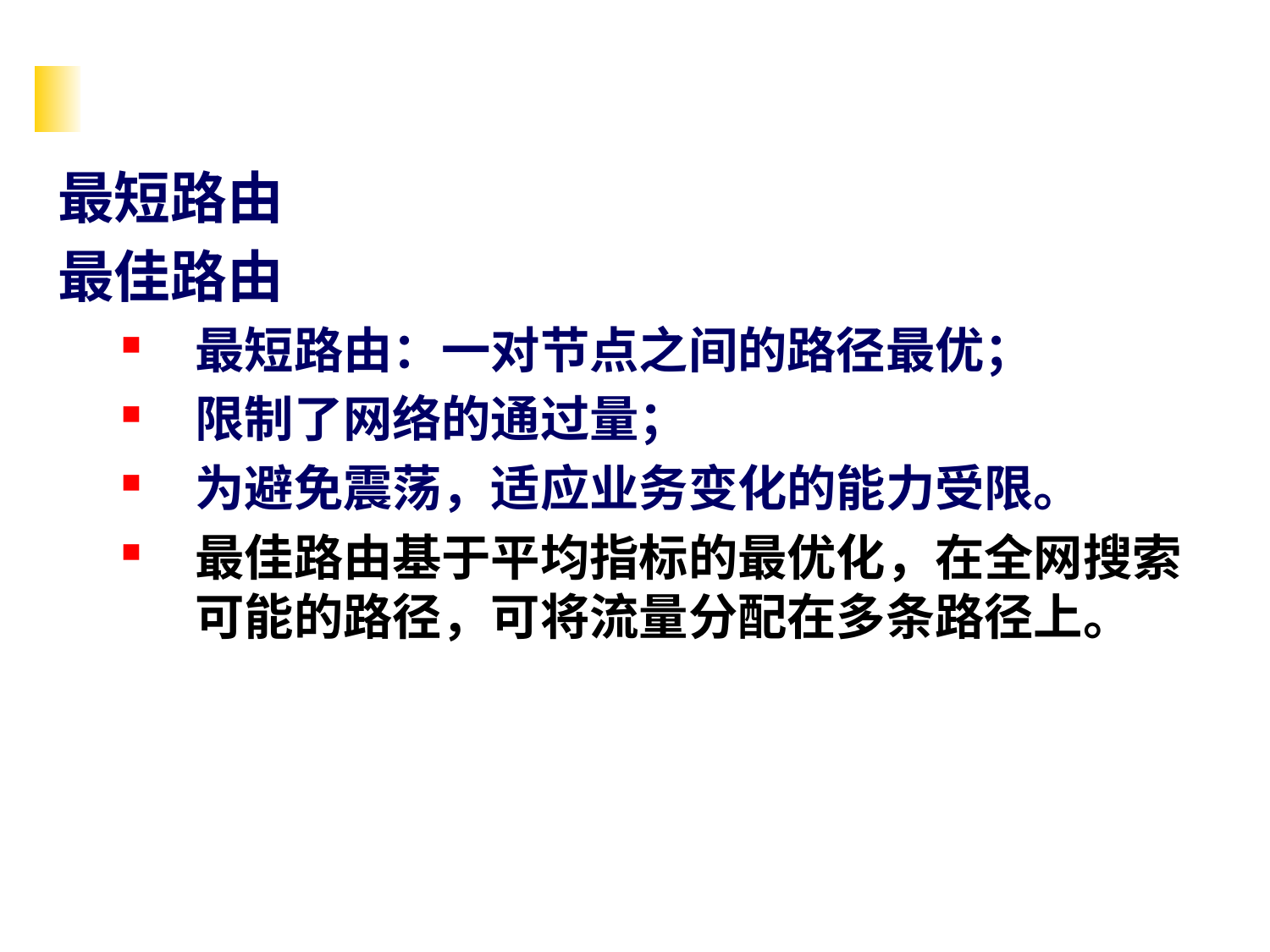

#
最短路由
最佳路由
最短路由：一对节点之间的路径最优；
限制了网络的通过量；
为避免震荡，适应业务变化的能力受限。
最佳路由基于平均指标的最优化，在全网搜索可能的路径，可将流量分配在多条路径上。